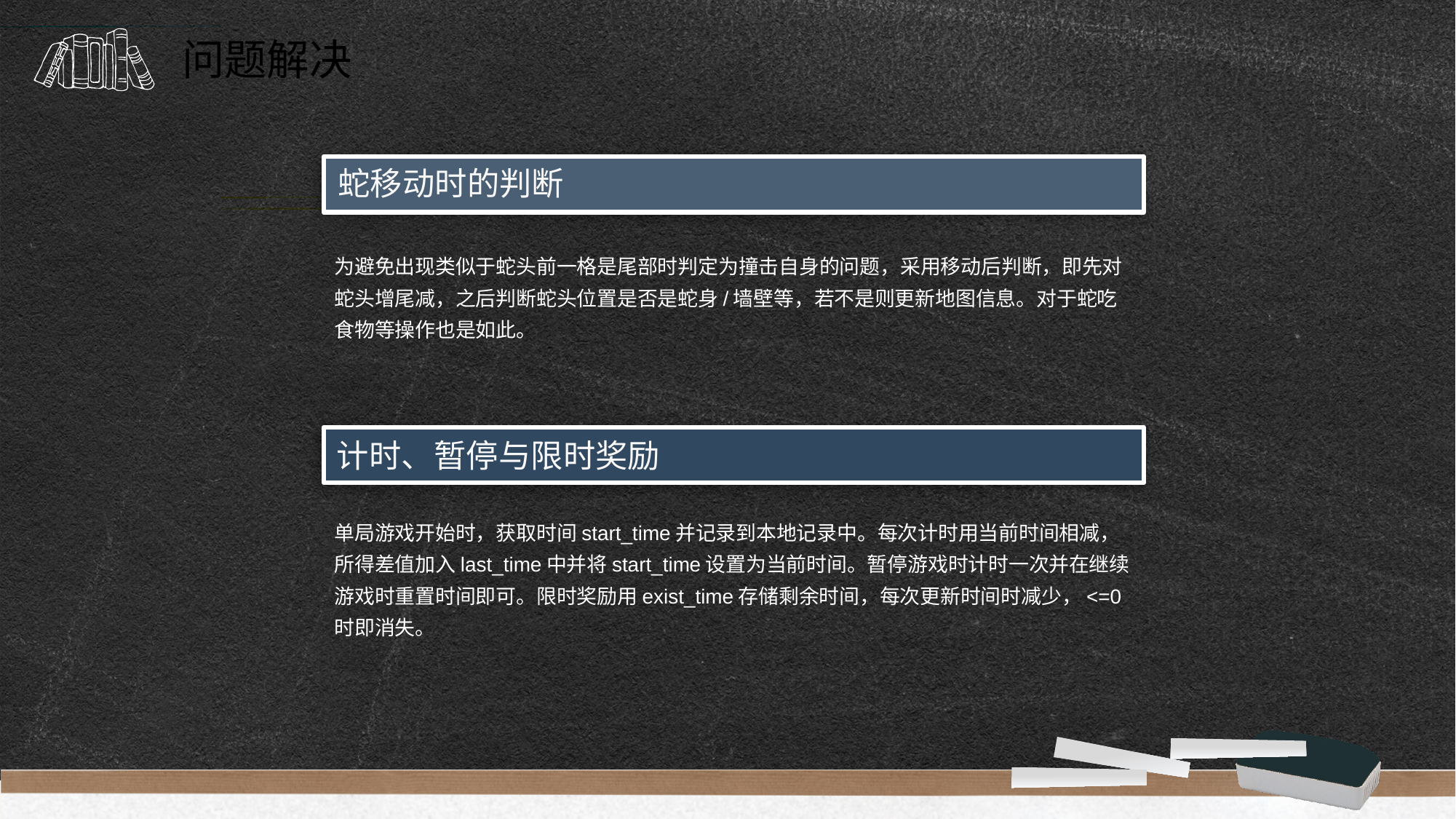

问题解决

蛇移动时的判断

为避免出现类似于蛇头前一格是尾部时判定为撞击自身的问题，采用移动后判断，即先对蛇头增尾减，之后判断蛇头位置是否是蛇身/墙壁等，若不是则更新地图信息。对于蛇吃食物等操作也是如此。

计时、暂停与限时奖励
单局游戏开始时，获取时间start_time并记录到本地记录中。每次计时用当前时间相减，所得差值加入last_time中并将start_time设置为当前时间。暂停游戏时计时一次并在继续游戏时重置时间即可。限时奖励用exist_time存储剩余时间，每次更新时间时减少，<=0时即消失。